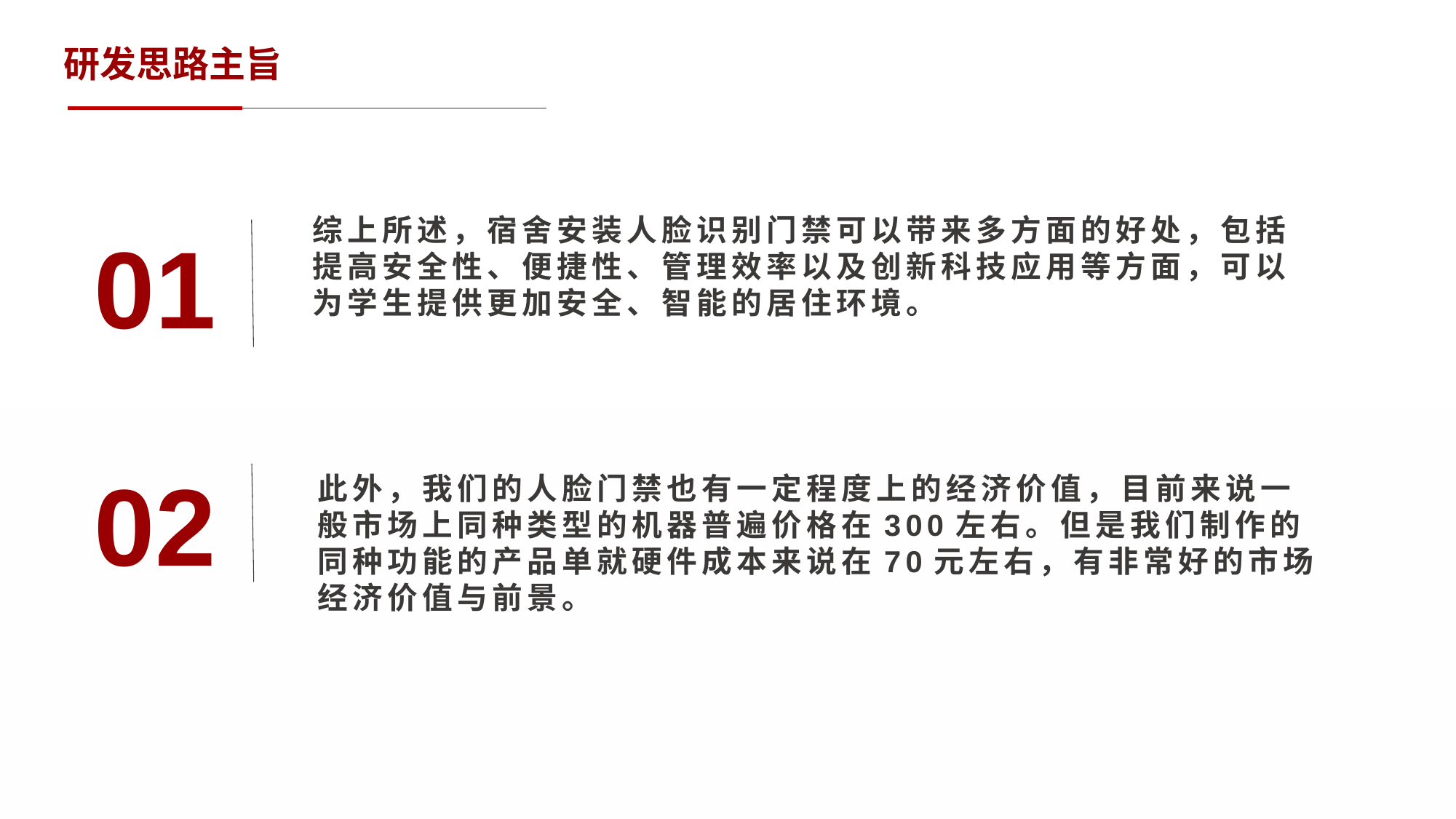

研发思路主旨
综上所述，宿舍安装人脸识别门禁可以带来多方面的好处，包括提高安全性、便捷性、管理效率以及创新科技应用等方面，可以为学生提供更加安全、智能的居住环境。
01
02
此外，我们的人脸门禁也有一定程度上的经济价值，目前来说一般市场上同种类型的机器普遍价格在300左右。但是我们制作的同种功能的产品单就硬件成本来说在70元左右，有非常好的市场经济价值与前景。